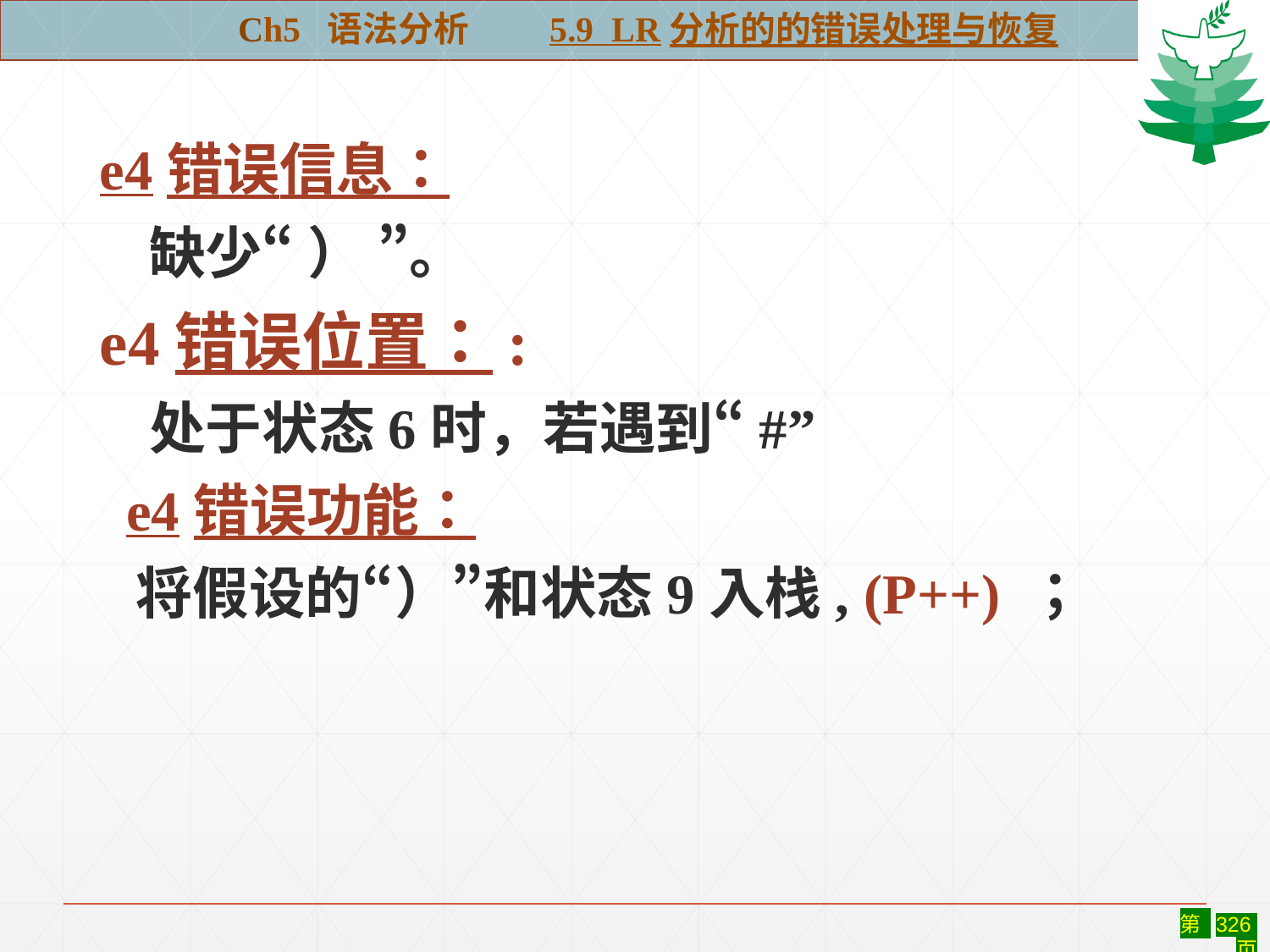

Ch5  语法分析         5.9  LR分析的的错误处理与恢复
#
 e4错误信息：
    缺少“ ） ”。
 e4错误位置：:
    处于状态6时，若遇到“#”
   e4错误功能：
   将假设的“）”和状态9入栈, (P++) ；